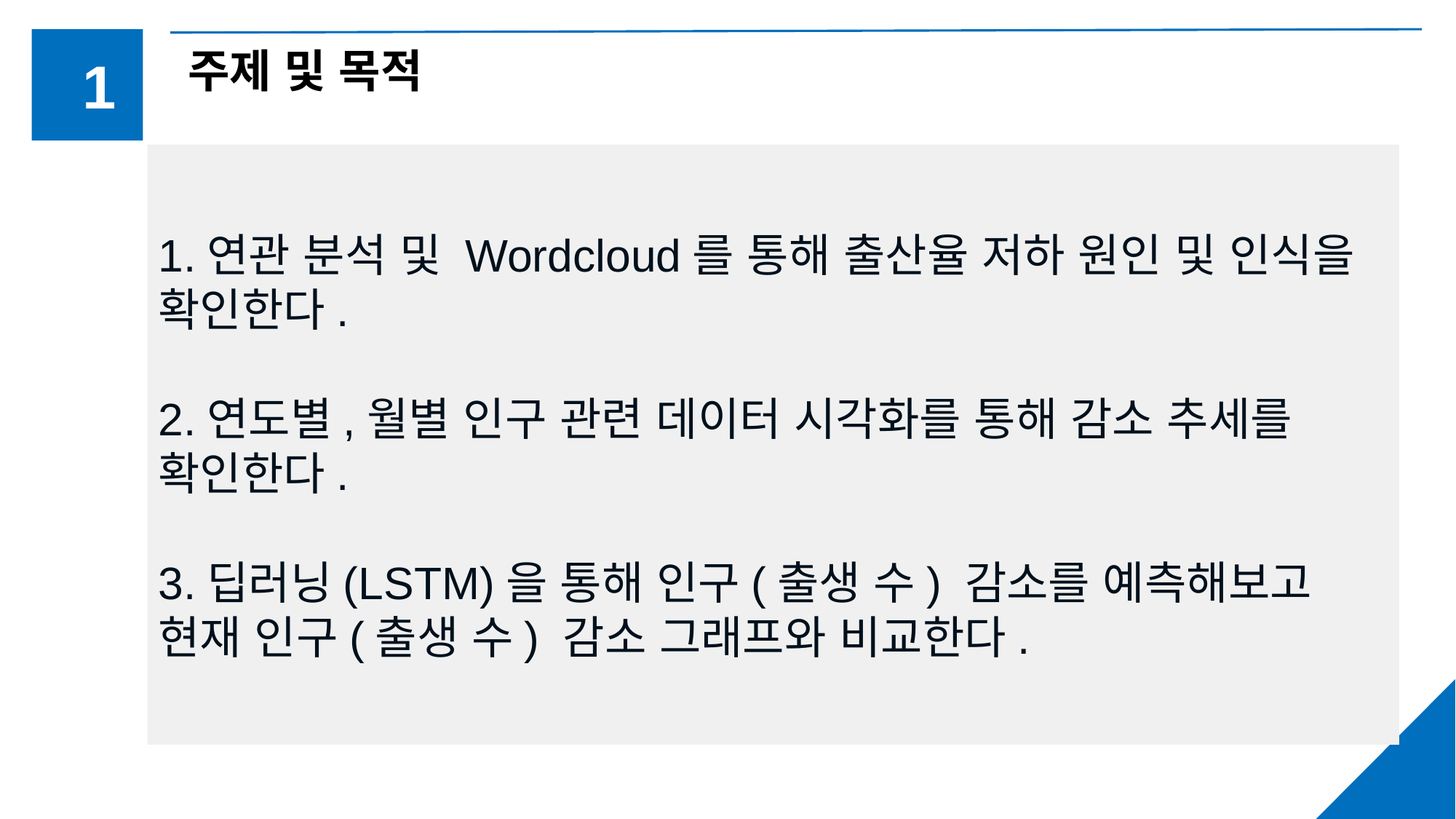

주제 및 목적

1
1.연관 분석 및 Wordcloud를 통해 출산율 저하 원인 및 인식을 확인한다.

2.연도별,월별 인구 관련 데이터 시각화를 통해 감소 추세를 확인한다.

3.딥러닝(LSTM)을 통해 인구(출생 수) 감소를 예측해보고 현재 인구(출생 수) 감소 그래프와 비교한다.